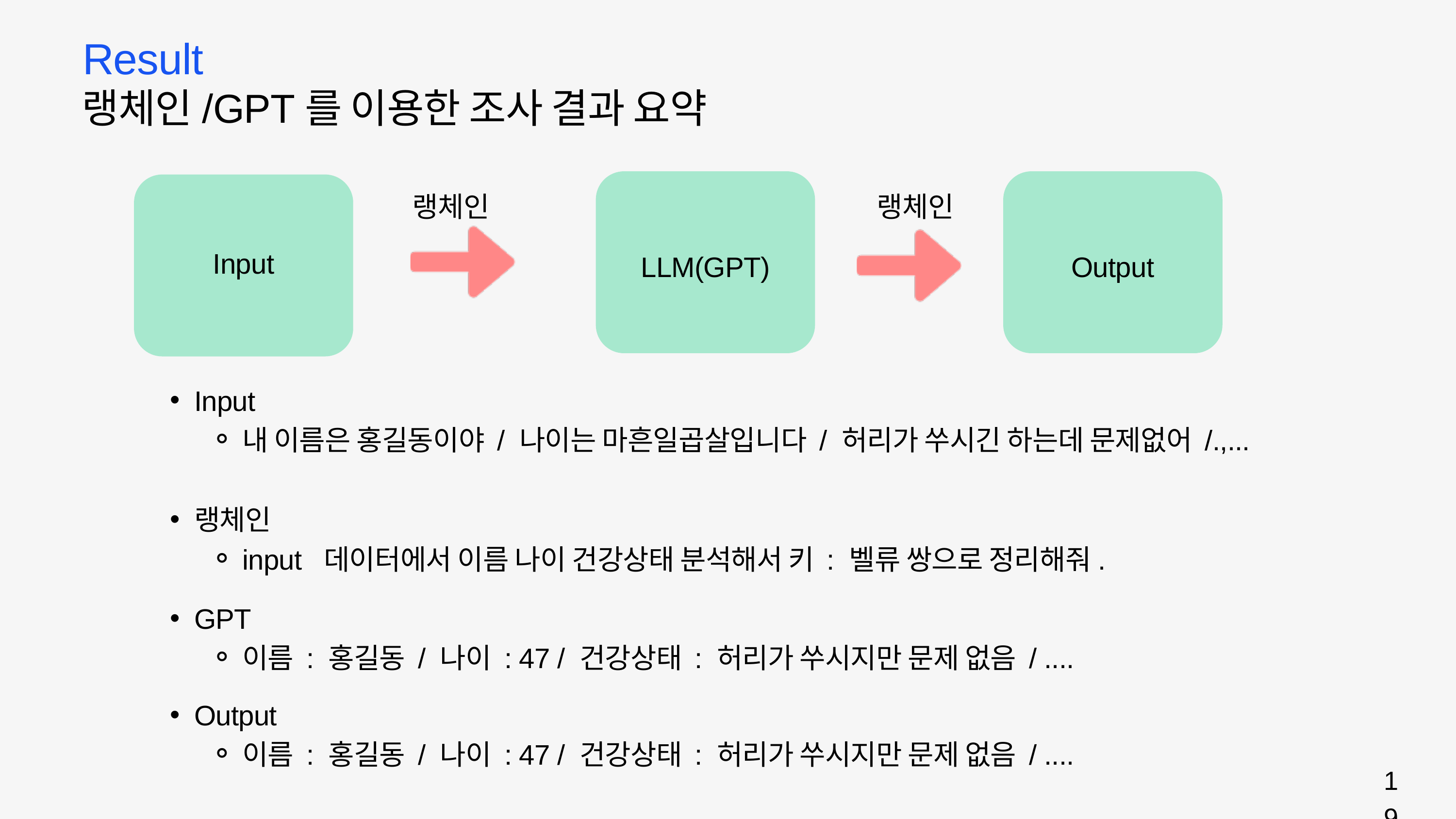

Result
랭체인/GPT를 이용한 조사 결과 요약

랭체인
랭체인

Input
LLM(GPT)
Output
Input
내 이름은 홍길동이야 / 나이는 마흔일곱살입니다 / 허리가 쑤시긴 하는데 문제없어 /.,...

랭체인
input  데이터에서 이름 나이 건강상태 분석해서 키 : 벨류 쌍으로 정리해줘.

GPT
이름 : 홍길동 / 나이 : 47 / 건강상태 : 허리가 쑤시지만 문제 없음 / ....
Output
이름 : 홍길동 / 나이 : 47 / 건강상태 : 허리가 쑤시지만 문제 없음 / ....
19